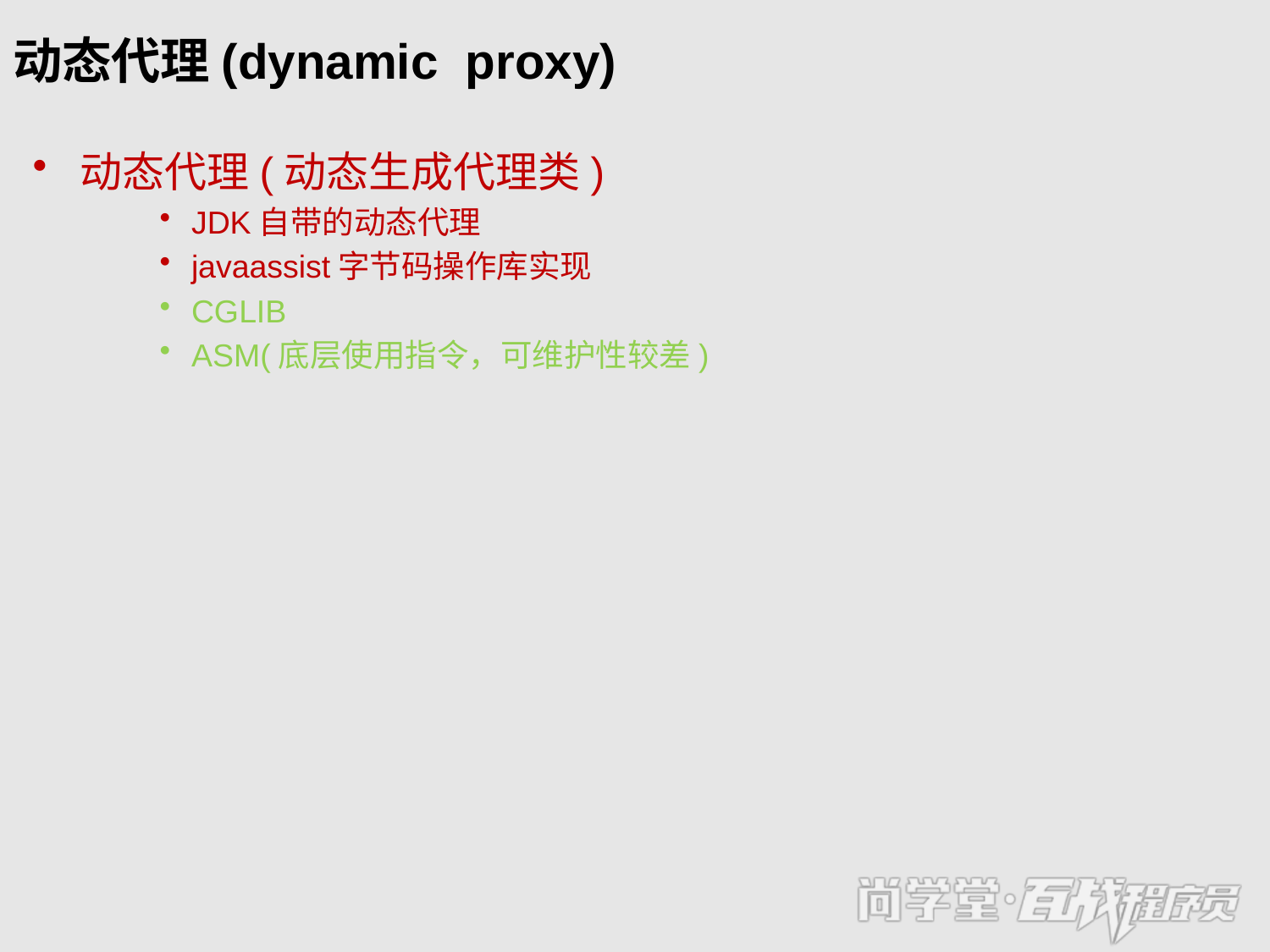

# 动态代理(dynamic  proxy)
动态代理(动态生成代理类)
JDK自带的动态代理
javaassist字节码操作库实现
CGLIB
ASM(底层使用指令，可维护性较差)